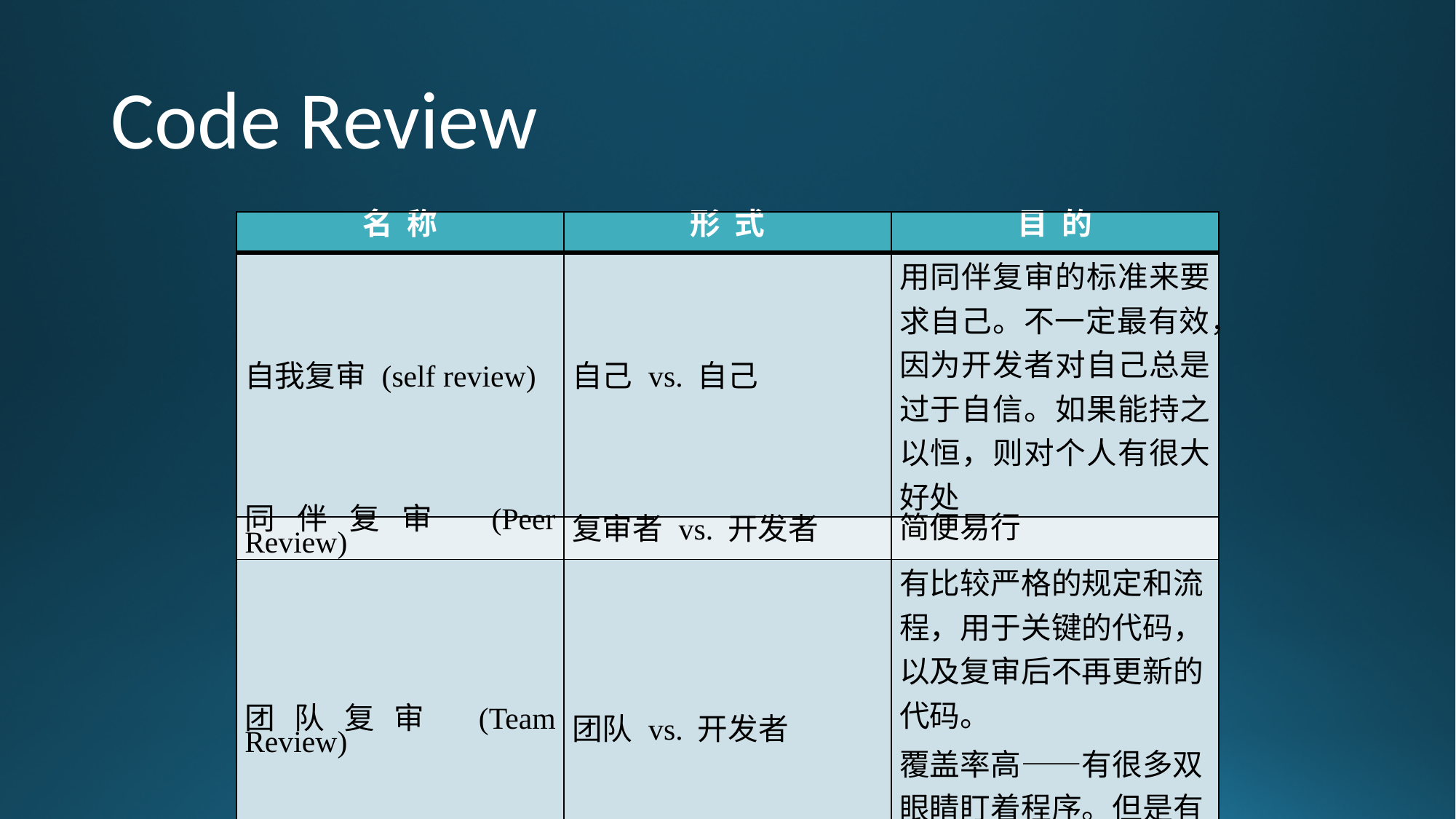

# Code Review
| 名 称 | 形 式 | 目 的 |
| --- | --- | --- |
| 自我复审 (self review) | 自己 vs. 自己 | 用同伴复审的标准来要求自己。不一定最有效，因为开发者对自己总是过于自信。如果能持之以恒，则对个人有很大好处 |
| 同伴复审 (Peer Review) | 复审者 vs. 开发者 | 简便易行 |
| 团队复审 (Team Review) | 团队 vs. 开发者 | 有比较严格的规定和流程，用于关键的代码，以及复审后不再更新的代码。 覆盖率高——有很多双眼睛盯着程序。但是有可能效率不高（全体人员都要到会） |